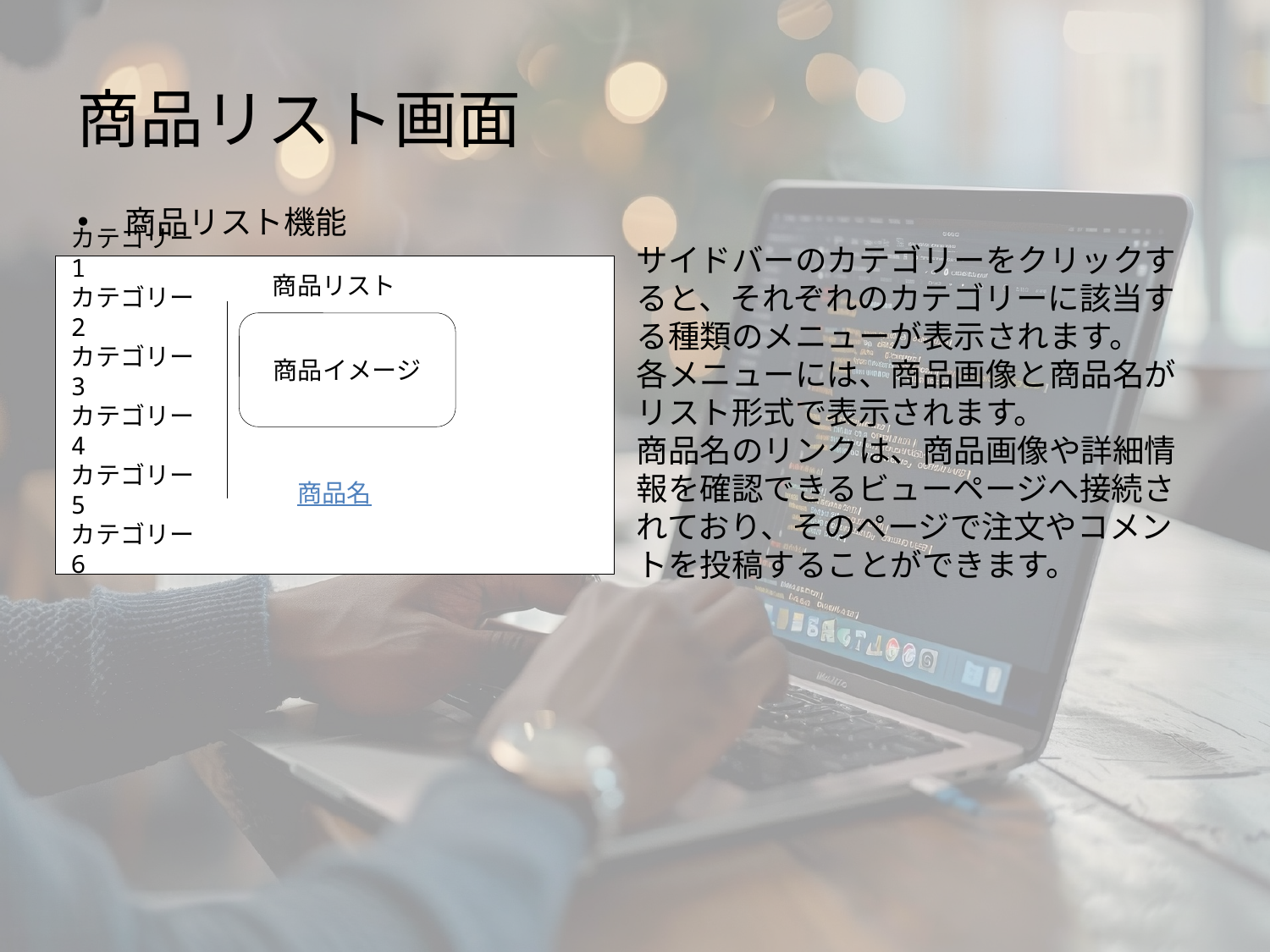

# 商品リスト画面
商品リスト機能

サイドバーのカテゴリーをクリックすると、それぞれのカテゴリーに該当する種類のメニューが表示されます。
各メニューには、商品画像と商品名がリスト形式で表示されます。
商品名のリンクは、商品画像や詳細情報を確認できるビューページへ接続されており、そのページで注文やコメントを投稿することができます。
商品リスト

商品名

商品イメージ
カテゴリー1
カテゴリー2
カテゴリー3
カテゴリー4
カテゴリー5
カテゴリー6